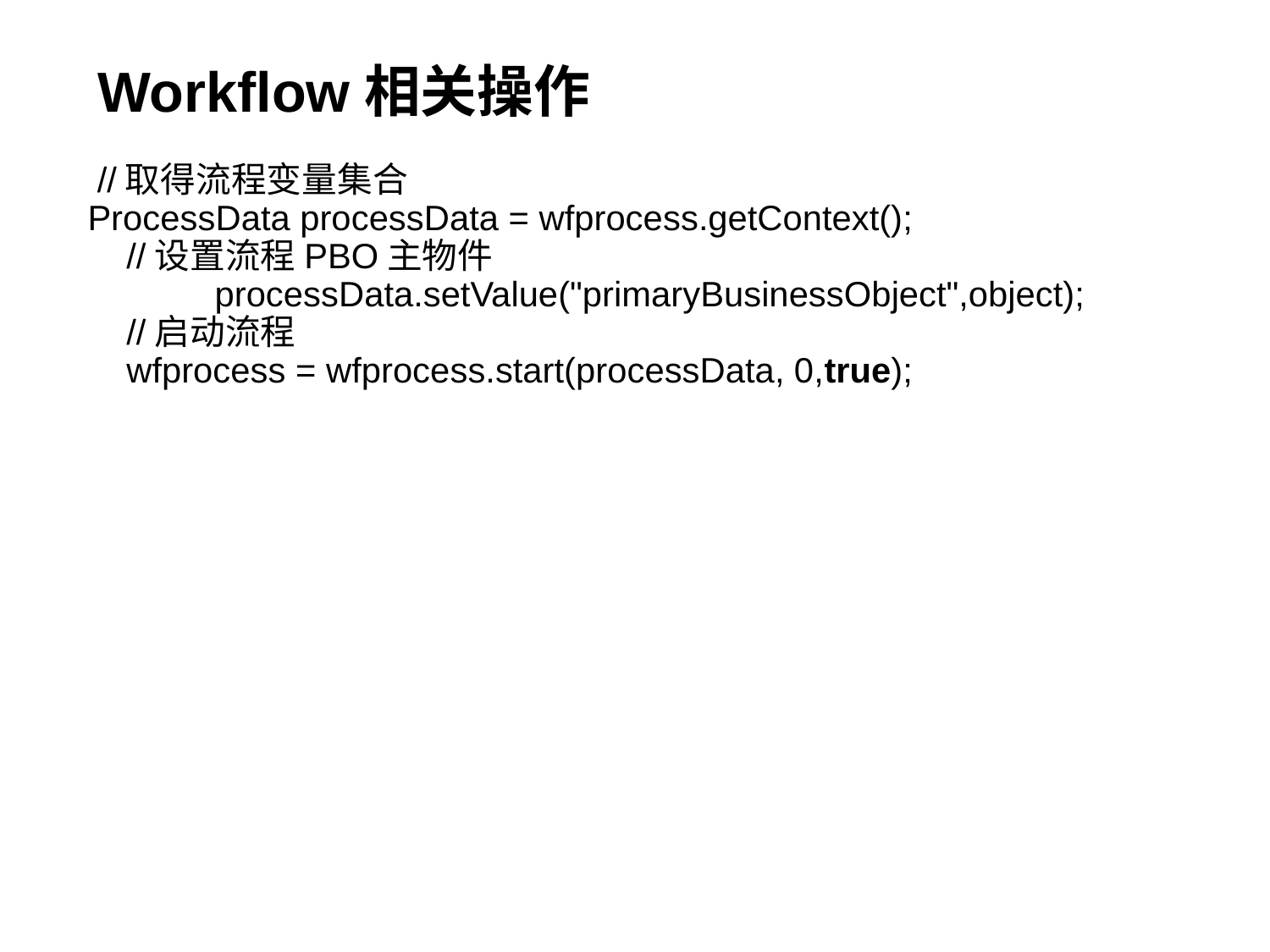

# Workflow相关操作
 //取得流程变量集合
ProcessData processData = wfprocess.getContext();
    //设置流程PBO主物件
	processData.setValue("primaryBusinessObject",object);
    //启动流程
    wfprocess = wfprocess.start(processData, 0,true);